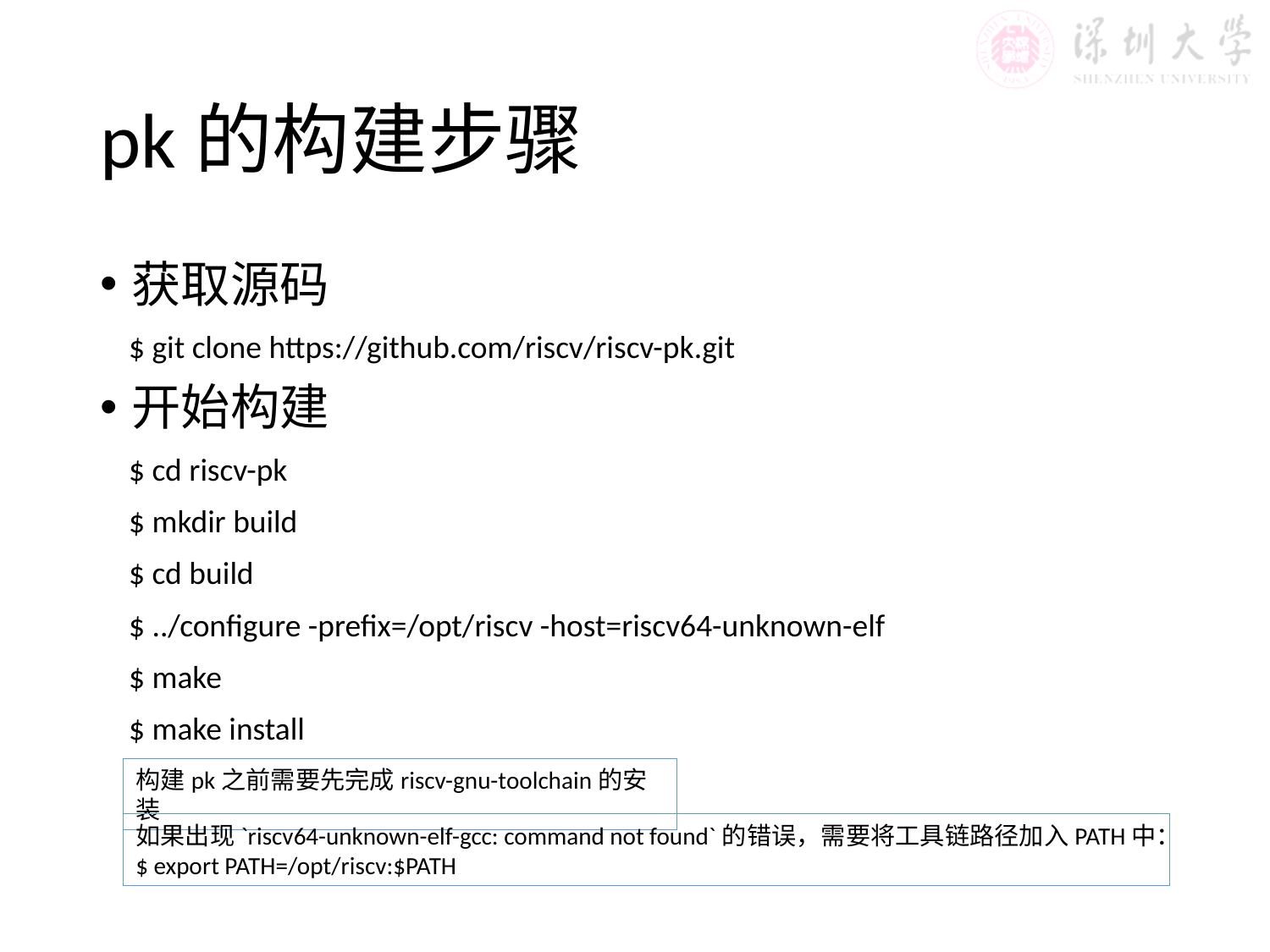

# pk的构建步骤
获取源码
    $ git clone https://github.com/riscv/riscv-pk.git
开始构建
    $ cd riscv-pk
    $ mkdir build
    $ cd build
    $ ../configure -prefix=/opt/riscv -host=riscv64-unknown-elf
    $ make
    $ make install
构建pk之前需要先完成riscv-gnu-toolchain的安装
如果出现`riscv64-unknown-elf-gcc: command not found`的错误，需要将工具链路径加入PATH中：
$ export PATH=/opt/riscv:$PATH